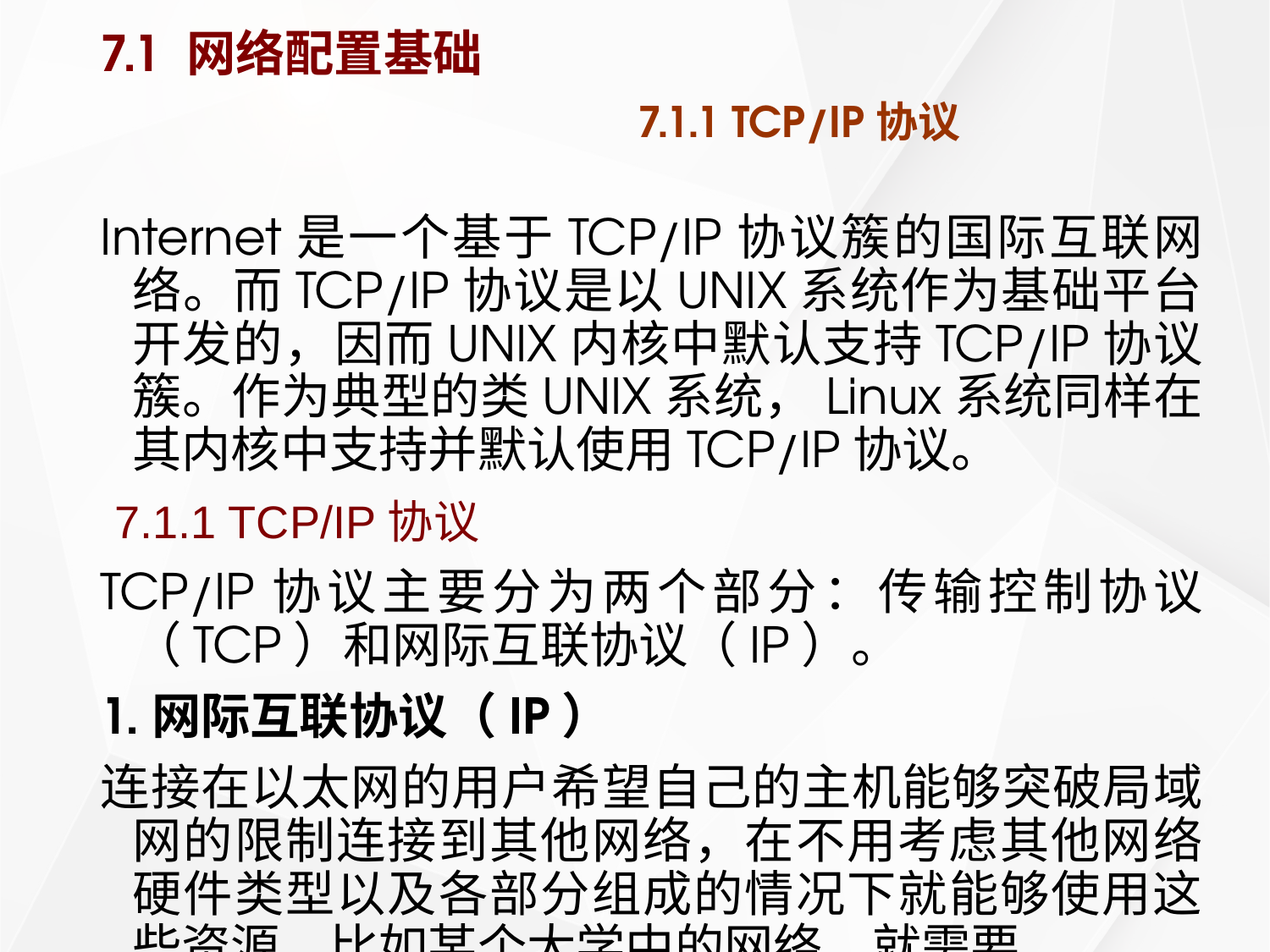

# 7.1 网络配置基础 7.1.1 TCP/IP协议
Internet是一个基于TCP/IP协议簇的国际互联网络。而TCP/IP协议是以UNIX系统作为基础平台开发的，因而UNIX内核中默认支持TCP/IP协议簇。作为典型的类UNIX系统，Linux系统同样在其内核中支持并默认使用TCP/IP协议。
 7.1.1 TCP/IP协议
TCP/IP协议主要分为两个部分：传输控制协议（TCP）和网际互联协议（IP）。
1.网际互联协议（IP）
连接在以太网的用户希望自己的主机能够突破局域网的限制连接到其他网络，在不用考虑其他网络硬件类型以及各部分组成的情况下就能够使用这些资源。比如某个大学中的网络，就需要